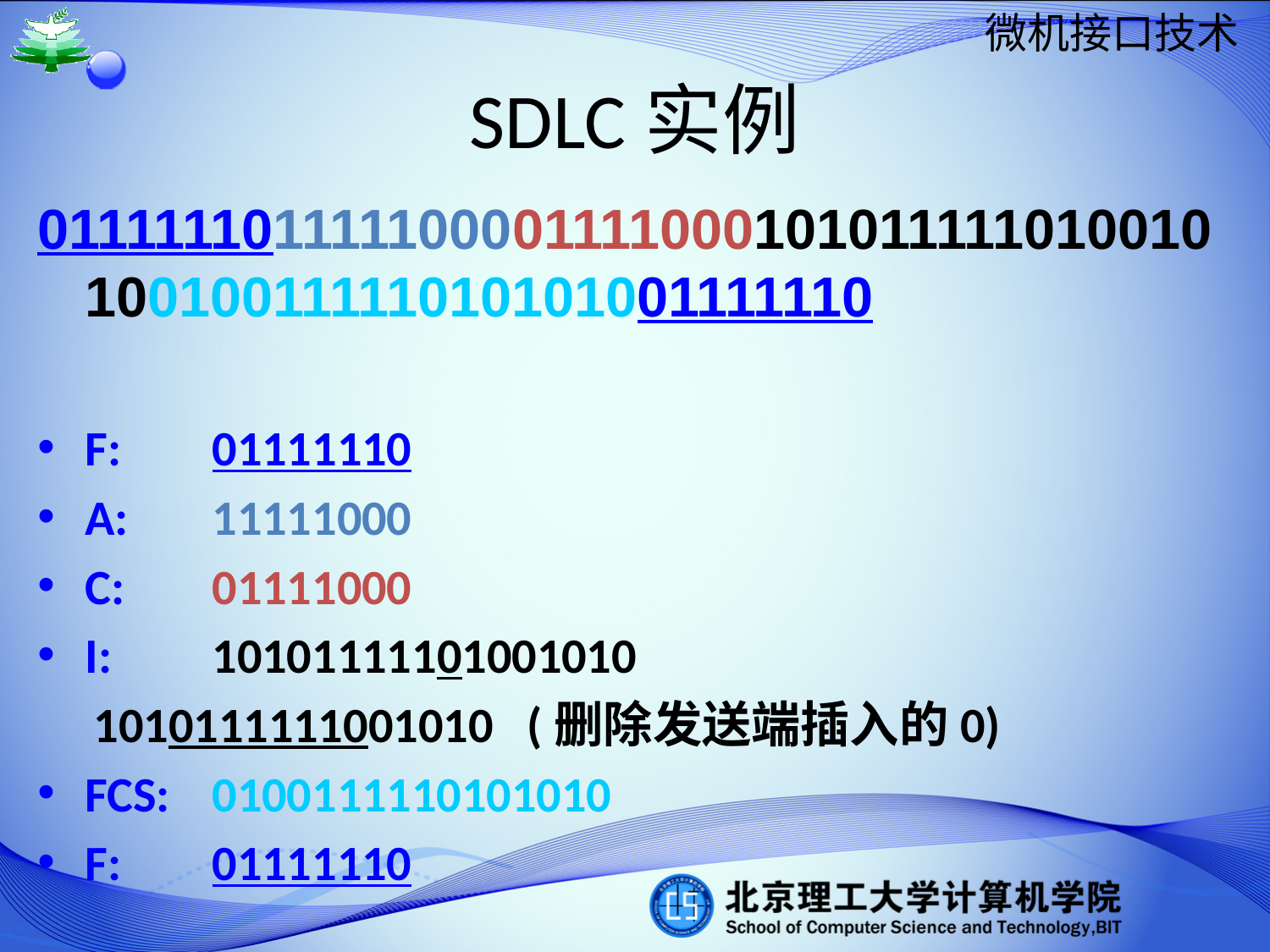

# SDLC实例
01111110111110000111100010101111101001010010011111010101001111110

F: 	01111110
A: 	11111000
C: 	01111000
I: 	10101111101001010
     1010111111001010   (删除发送端插入的0)
FCS:	0100111110101010
F: 	01111110